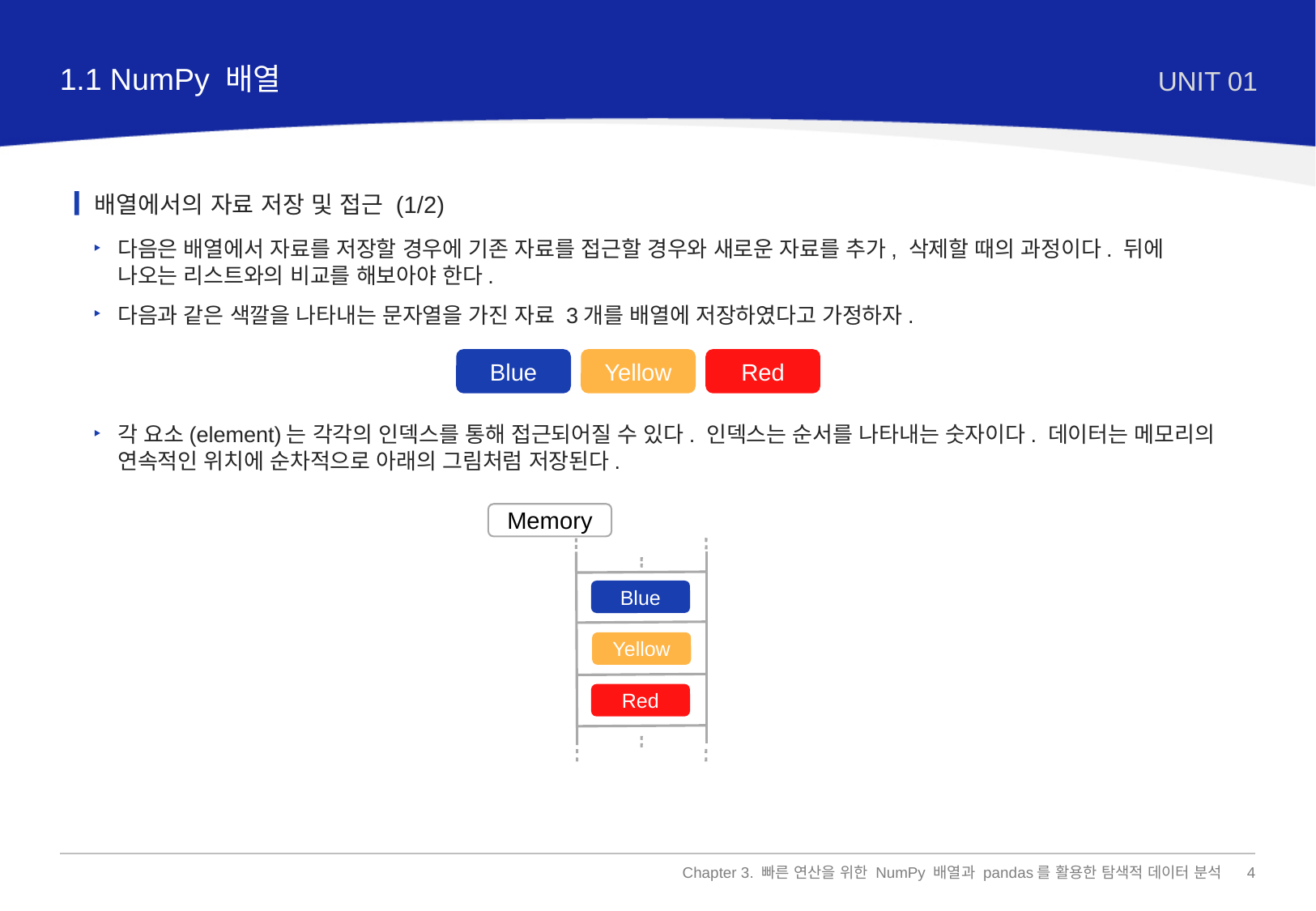

1.1 NumPy 배열
UNIT 01
배열에서의 자료 저장 및 접근 (1/2)

다음은 배열에서 자료를 저장할 경우에 기존 자료를 접근할 경우와 새로운 자료를 추가, 삭제할 때의 과정이다. 뒤에 나오는 리스트와의 비교를 해보아야 한다.
다음과 같은 색깔을 나타내는 문자열을 가진 자료 3개를 배열에 저장하였다고 가정하자.

각 요소(element)는 각각의 인덱스를 통해 접근되어질 수 있다. 인덱스는 순서를 나타내는 숫자이다. 데이터는 메모리의 연속적인 위치에 순차적으로 아래의 그림처럼 저장된다.
Blue
Yellow
Red
Memory
Blue
Yellow
Red